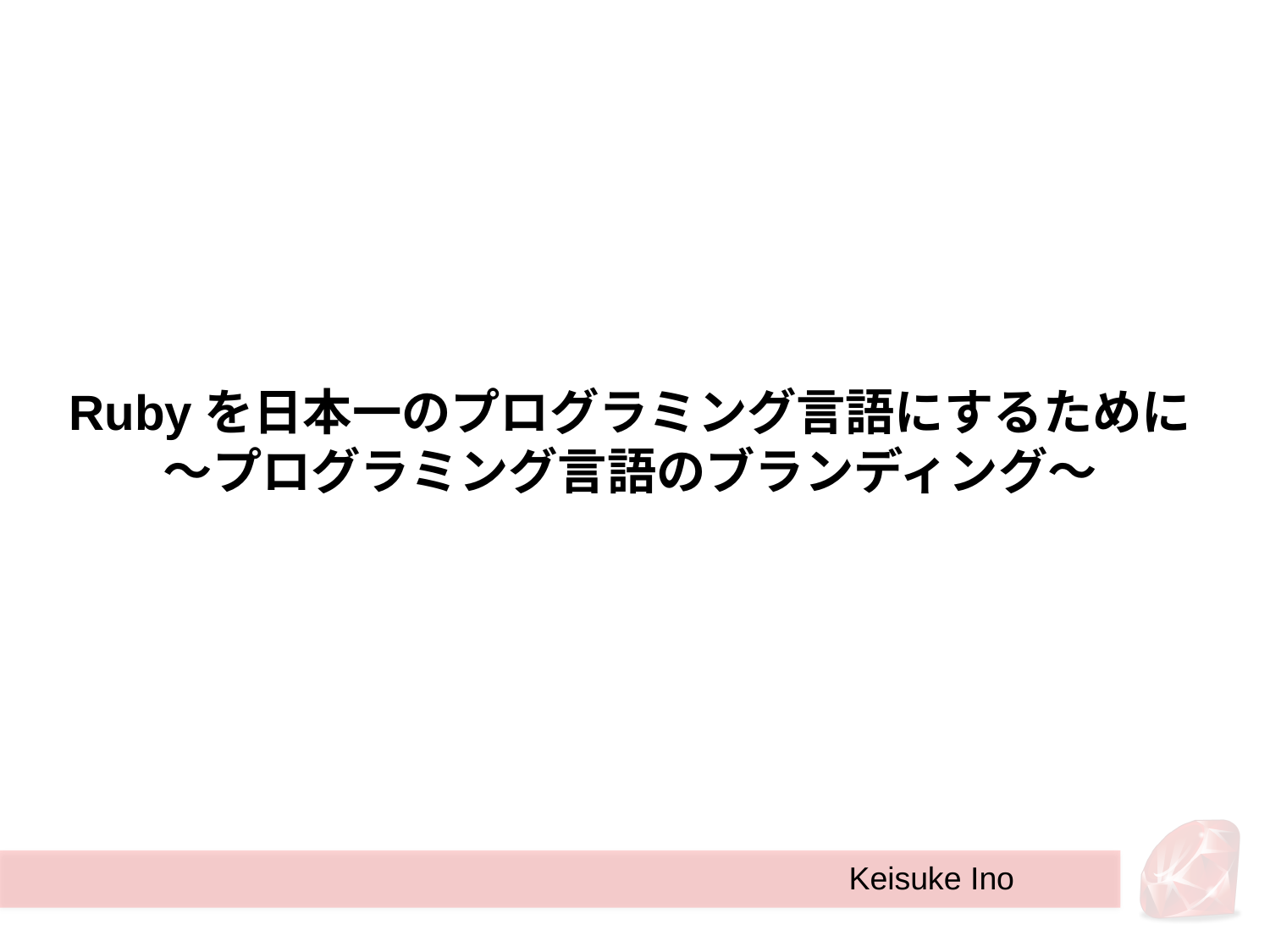

# Rubyを日本一のプログラミング言語にするために 〜プログラミング言語のブランディング〜
Keisuke Ino